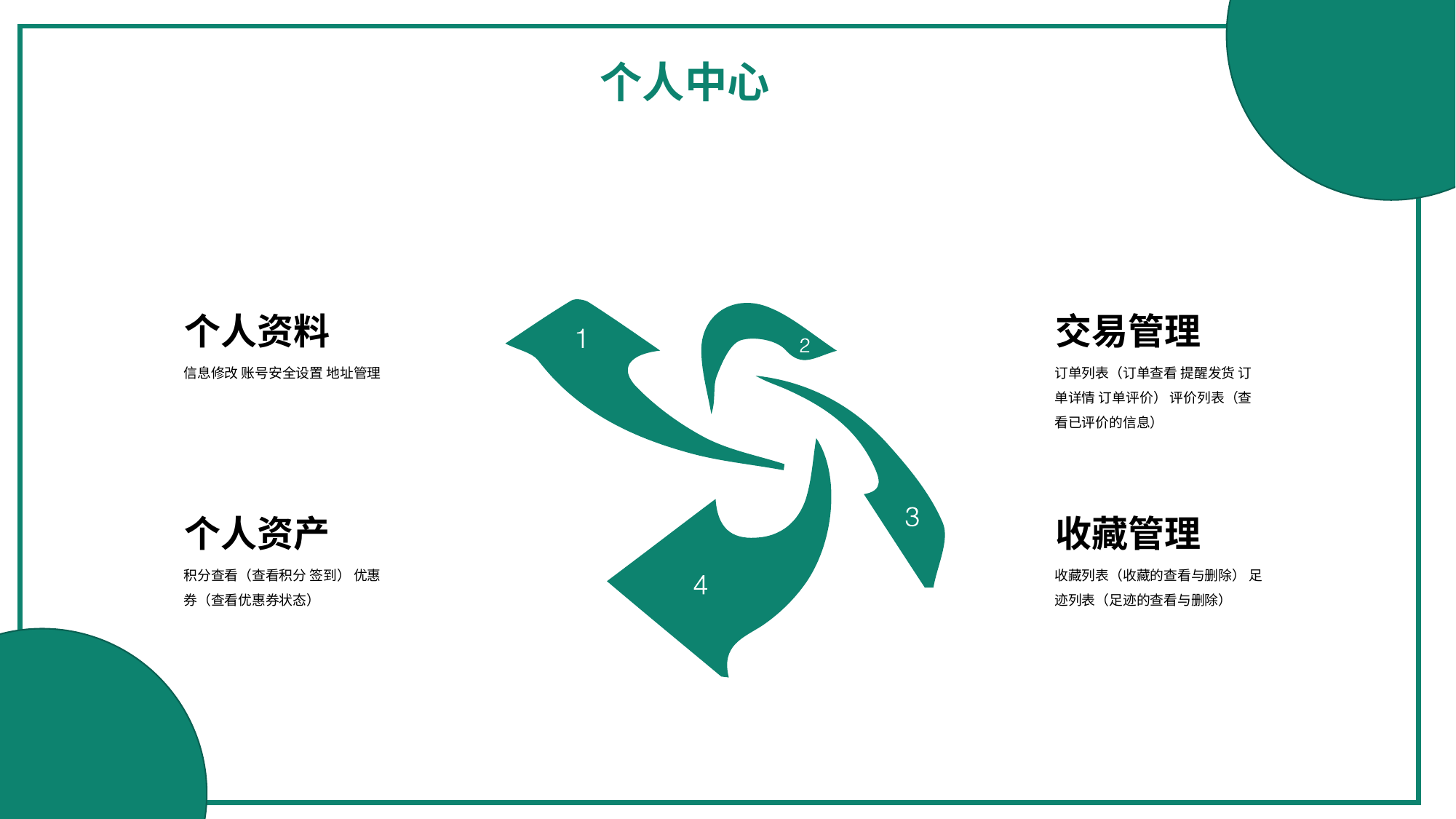

个人中心

个人资料
信息修改 账号安全设置 地址管理
交易管理
订单列表（订单查看 提醒发货 订单详情 订单评价） 评价列表（查看已评价的信息）

个人资产
积分查看（查看积分 签到） 优惠券（查看优惠券状态）
收藏管理
收藏列表（收藏的查看与删除） 足迹列表（足迹的查看与删除）